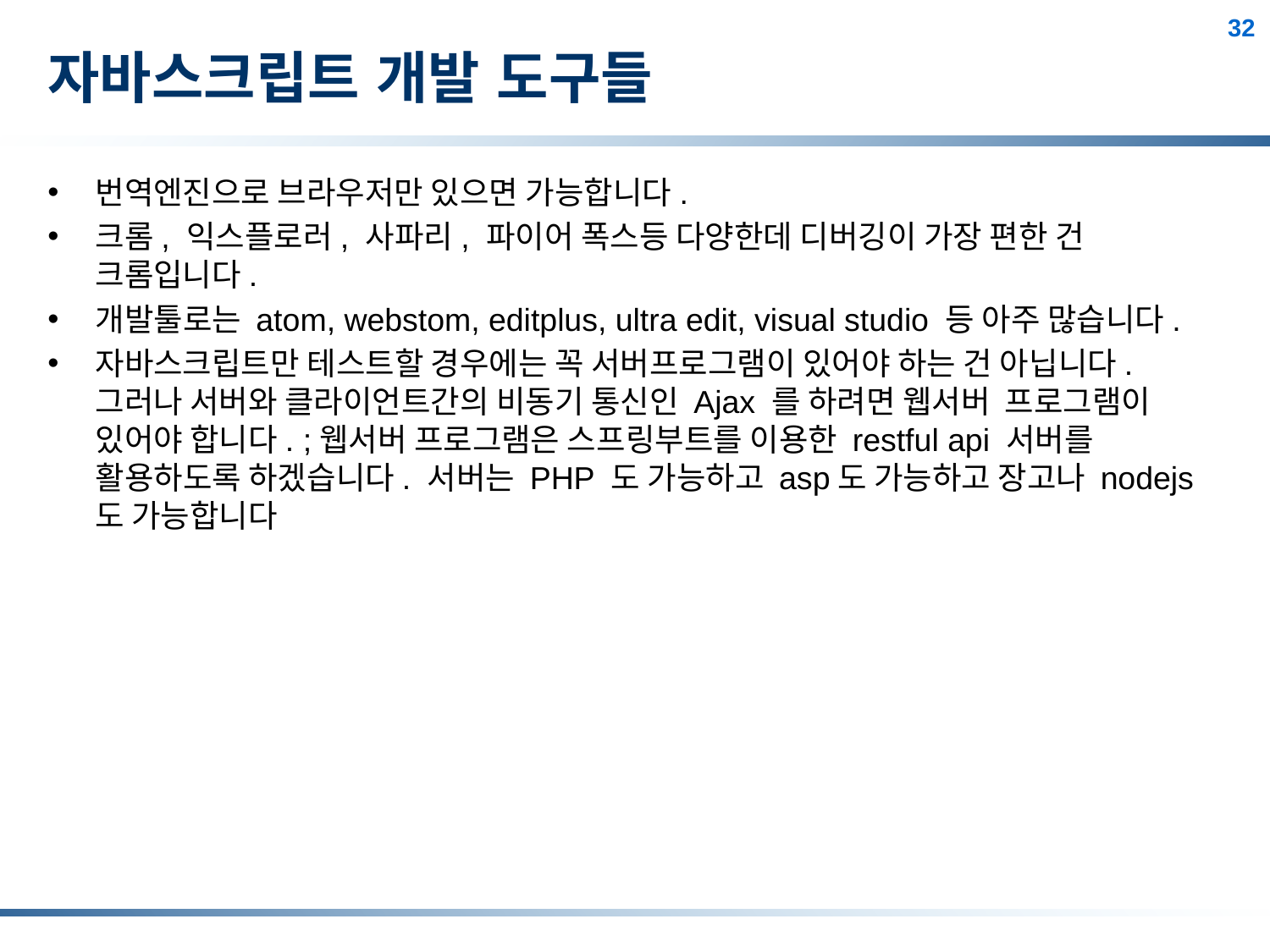

# 자바스크립트 개발 도구들
번역엔진으로 브라우저만 있으면 가능합니다.
크롬, 익스플로러, 사파리, 파이어 폭스등 다양한데 디버깅이 가장 편한 건 크롬입니다.
개발툴로는 atom, webstom, editplus, ultra edit, visual studio 등 아주 많습니다.
자바스크립트만 테스트할 경우에는 꼭 서버프로그램이 있어야 하는 건 아닙니다. 그러나 서버와 클라이언트간의 비동기 통신인 Ajax 를 하려면 웹서버  프로그램이 있어야 합니다. ;웹서버 프로그램은 스프링부트를 이용한 restful api 서버를 활용하도록 하겠습니다. 서버는 PHP 도 가능하고 asp도 가능하고 장고나 nodejs도 가능합니다
32